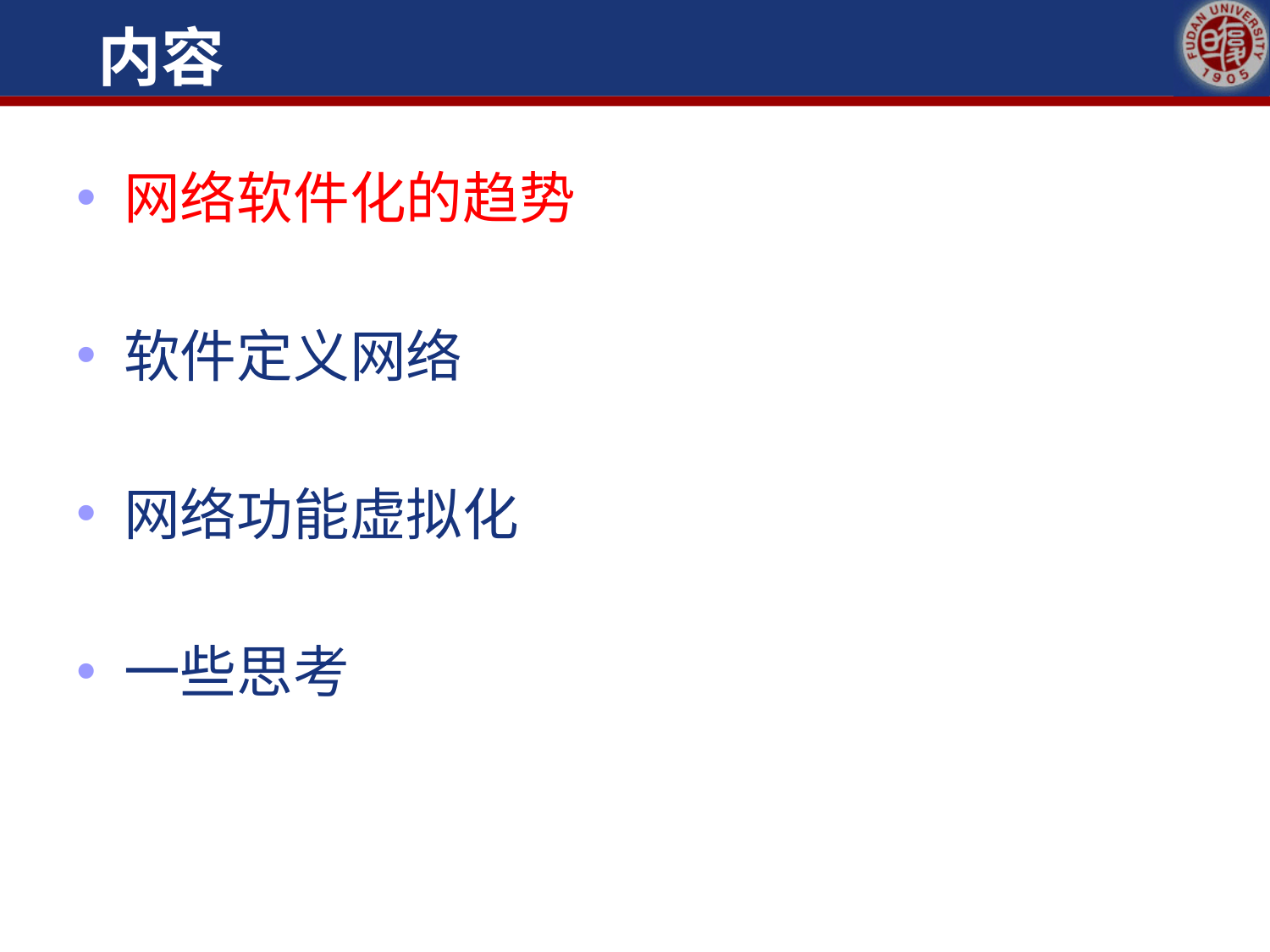

# 内容
网络软件化的趋势

软件定义网络

网络功能虚拟化

一些思考

2